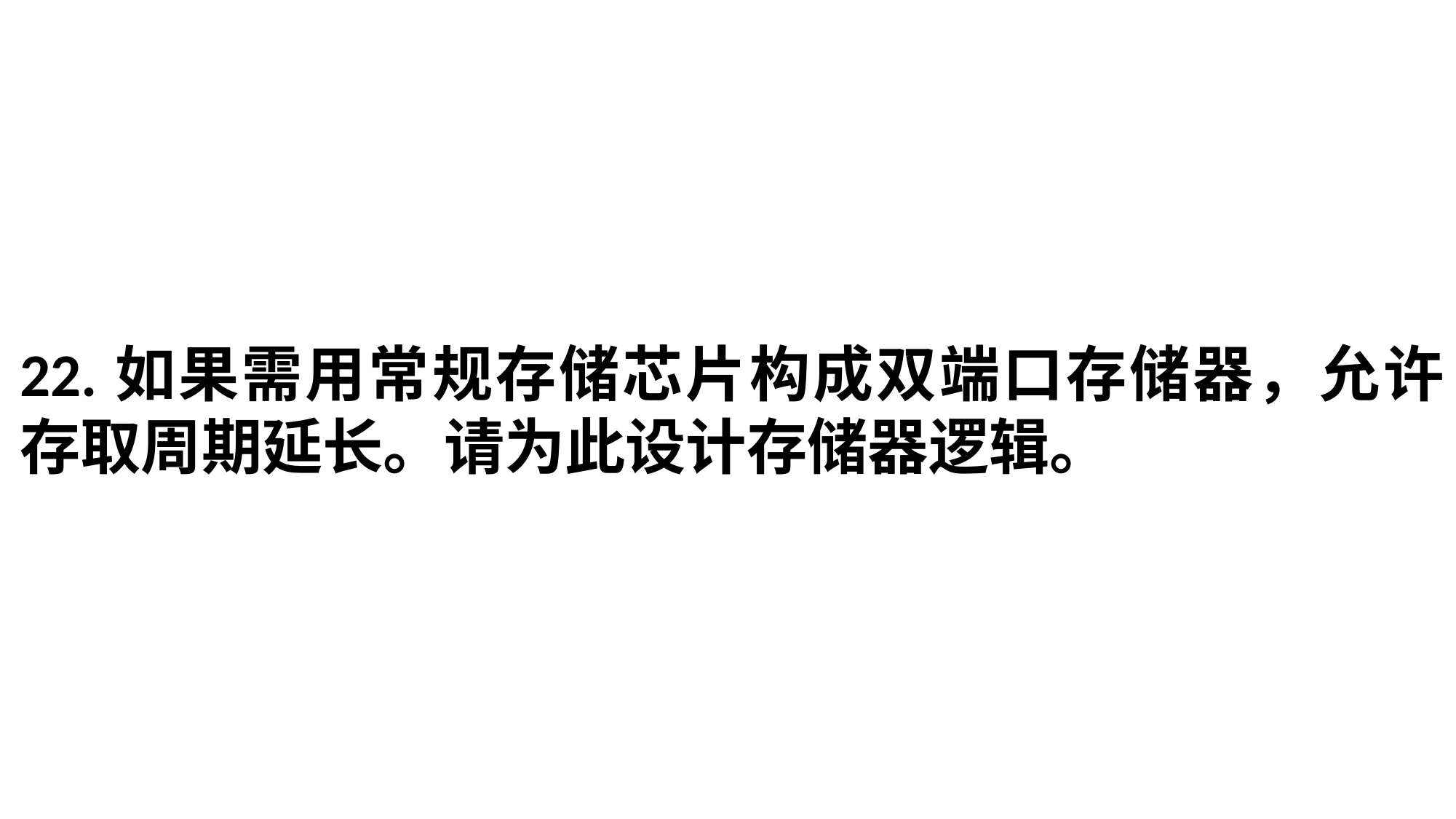

22.如果需用常规存储芯片构成双端口存储器，允许存取周期延长。请为此设计存储器逻辑。